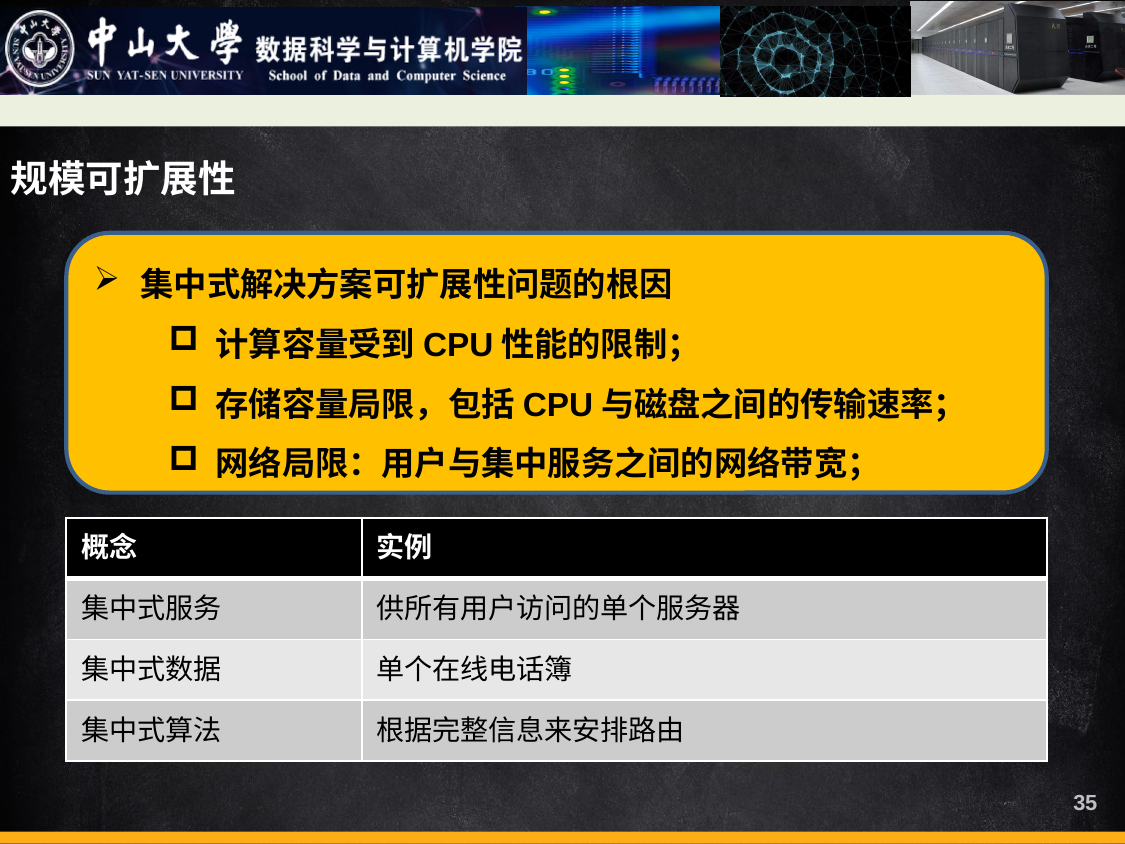

规模可扩展性
集中式解决方案可扩展性问题的根因
计算容量受到CPU性能的限制；
存储容量局限，包括CPU与磁盘之间的传输速率；
网络局限：用户与集中服务之间的网络带宽；
| 概念 | 实例 |
| --- | --- |
| 集中式服务 | 供所有用户访问的单个服务器 |
| 集中式数据 | 单个在线电话簿 |
| 集中式算法 | 根据完整信息来安排路由 |